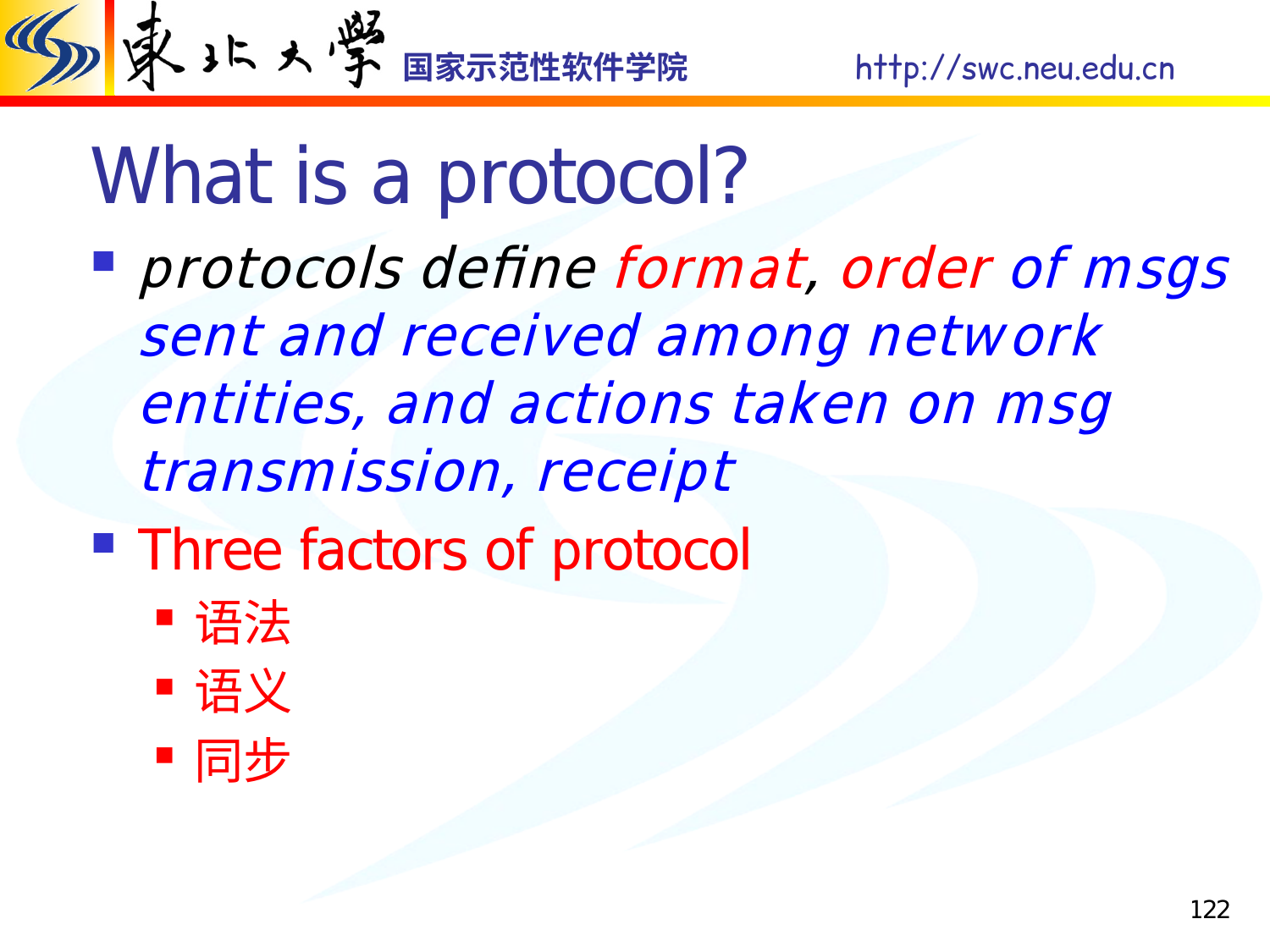

# What is a protocol?
protocols define format, order of msgs sent and received among network entities, and actions taken on msg transmission, receipt
Three factors of protocol
语法
语义
同步

122